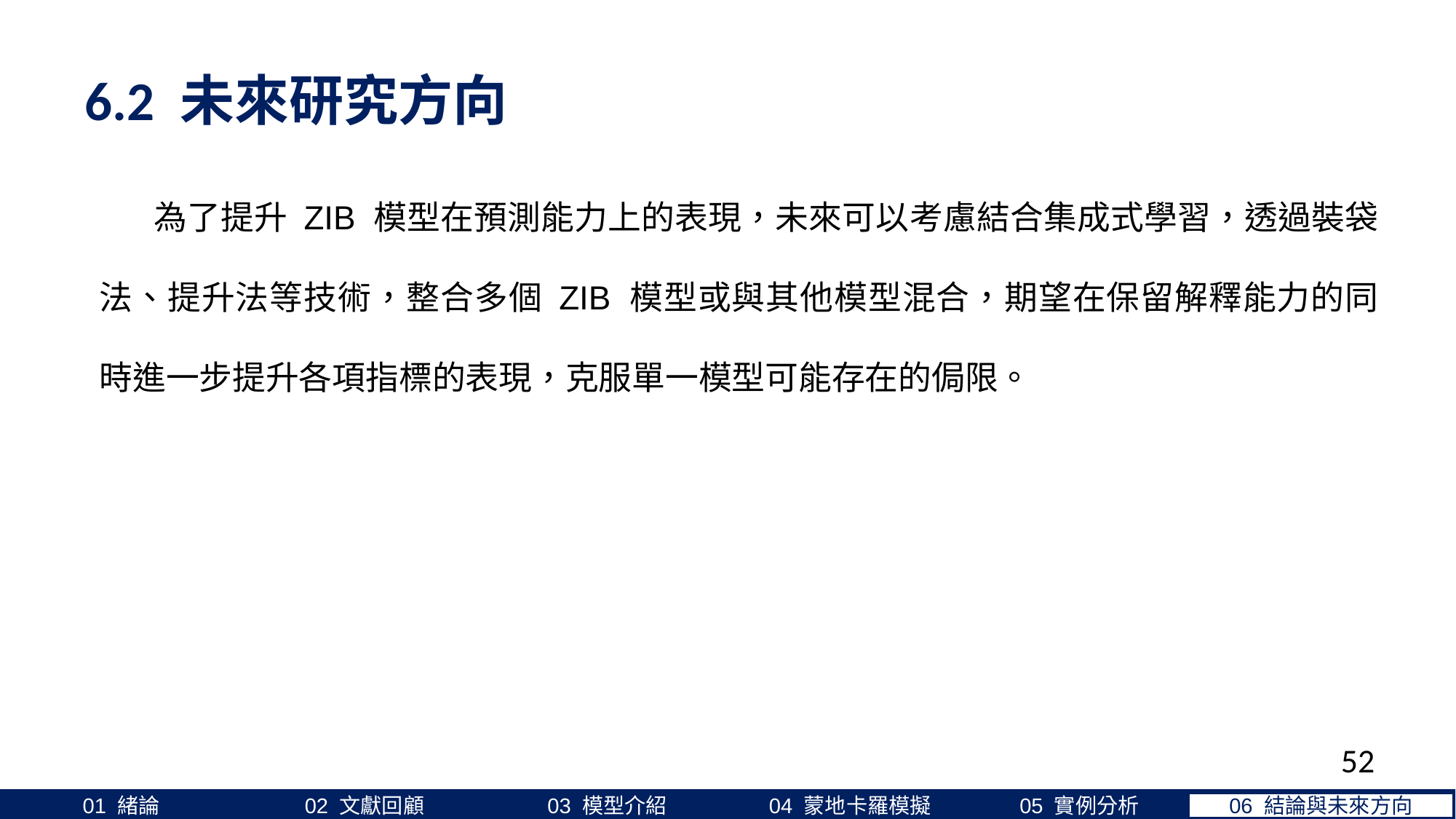

6.2 未來研究方向

      為了提升 ZIB 模型在預測能力上的表現，未來可以考慮結合集成式學習，透過裝袋法、提升法等技術，整合多個 ZIB 模型或與其他模型混合，期望在保留解釋能力的同時進一步提升各項指標的表現，克服單一模型可能存在的侷限。